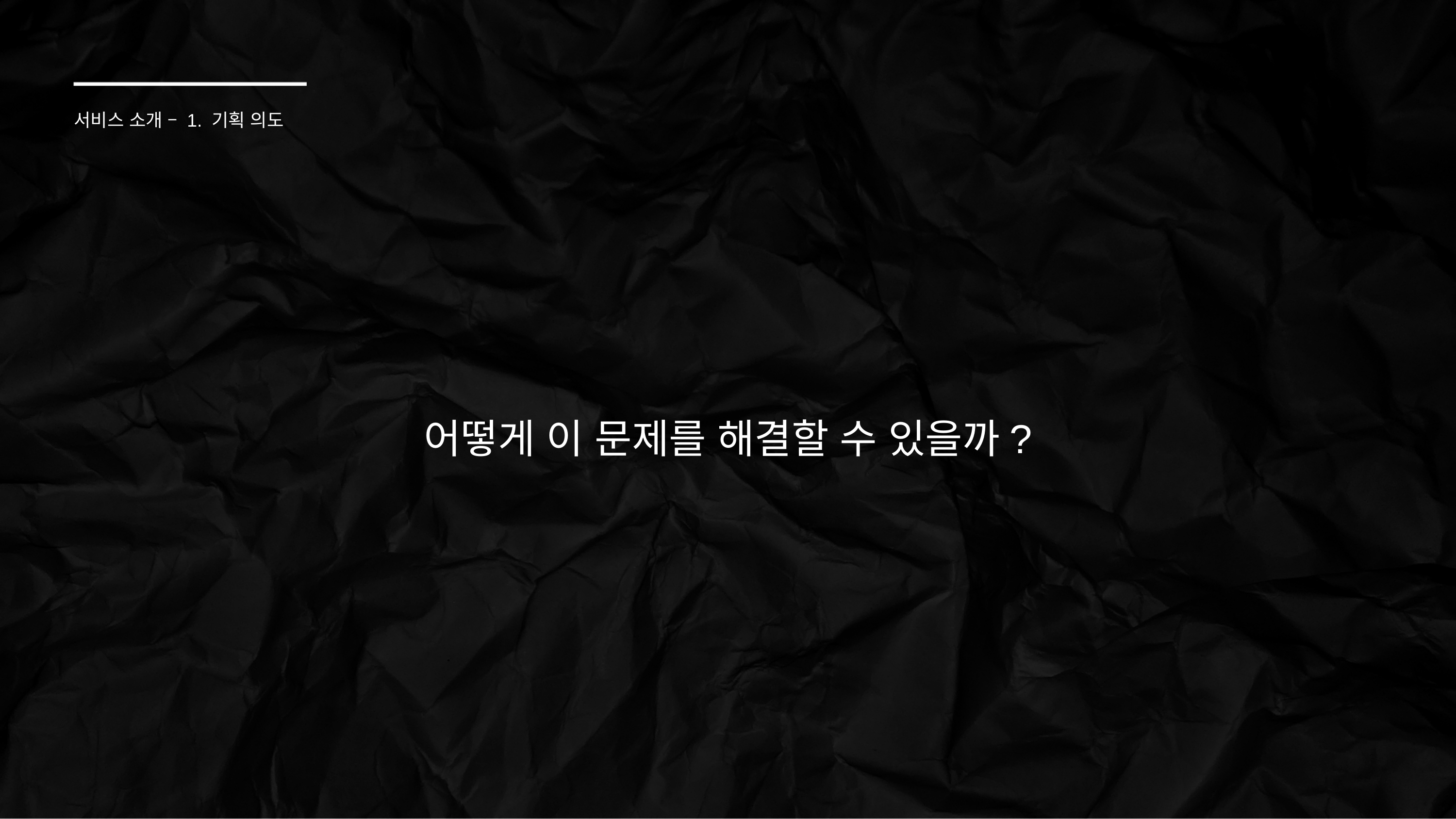

서비스 소개 – 1. 기획 의도
어떻게 이 문제를 해결할 수 있을까?